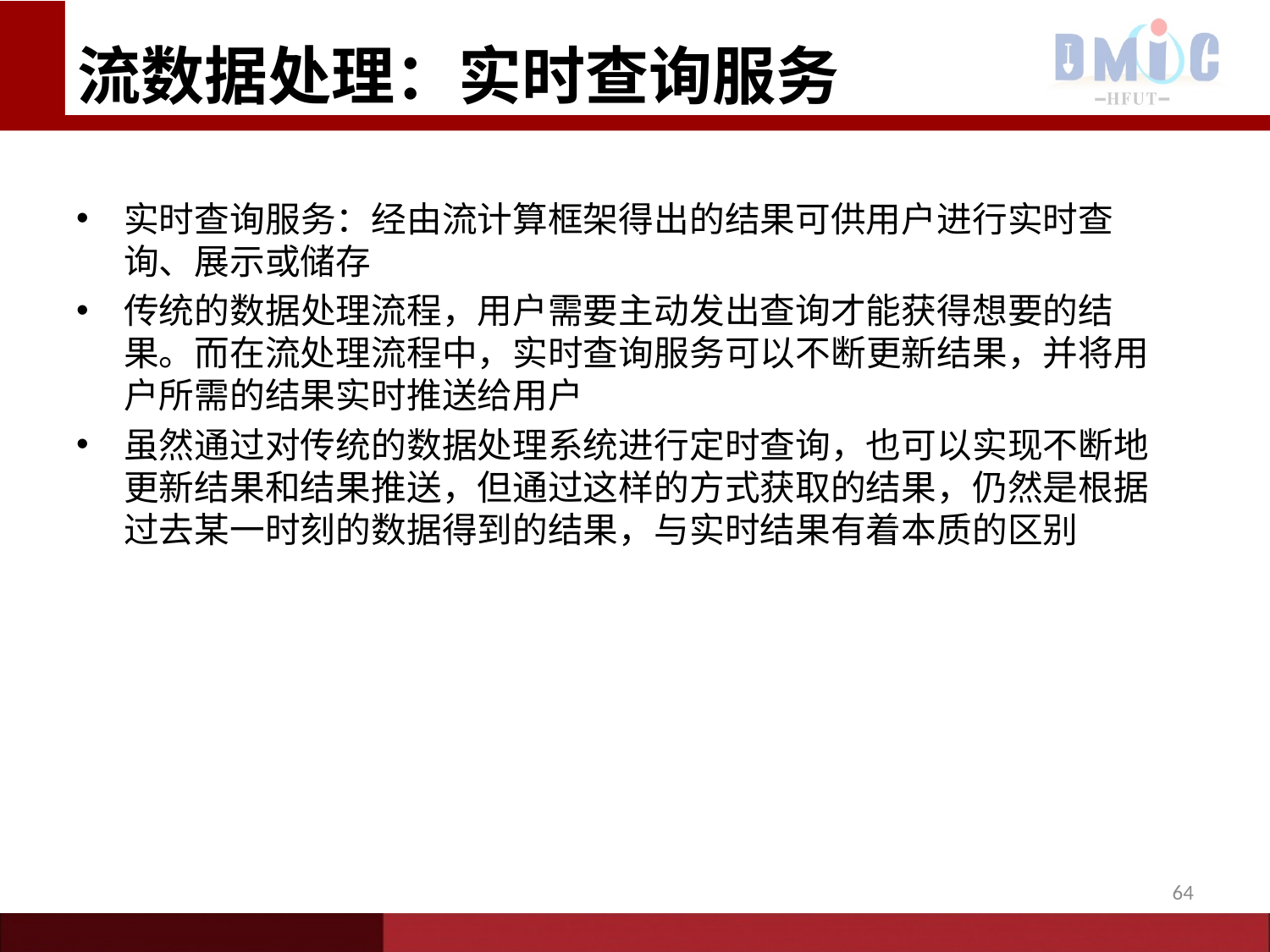

流数据处理：实时查询服务
# 实时查询服务：经由流计算框架得出的结果可供用户进行实时查询、展示或储存
传统的数据处理流程，用户需要主动发出查询才能获得想要的结果。而在流处理流程中，实时查询服务可以不断更新结果，并将用户所需的结果实时推送给用户
虽然通过对传统的数据处理系统进行定时查询，也可以实现不断地更新结果和结果推送，但通过这样的方式获取的结果，仍然是根据过去某一时刻的数据得到的结果，与实时结果有着本质的区别

64